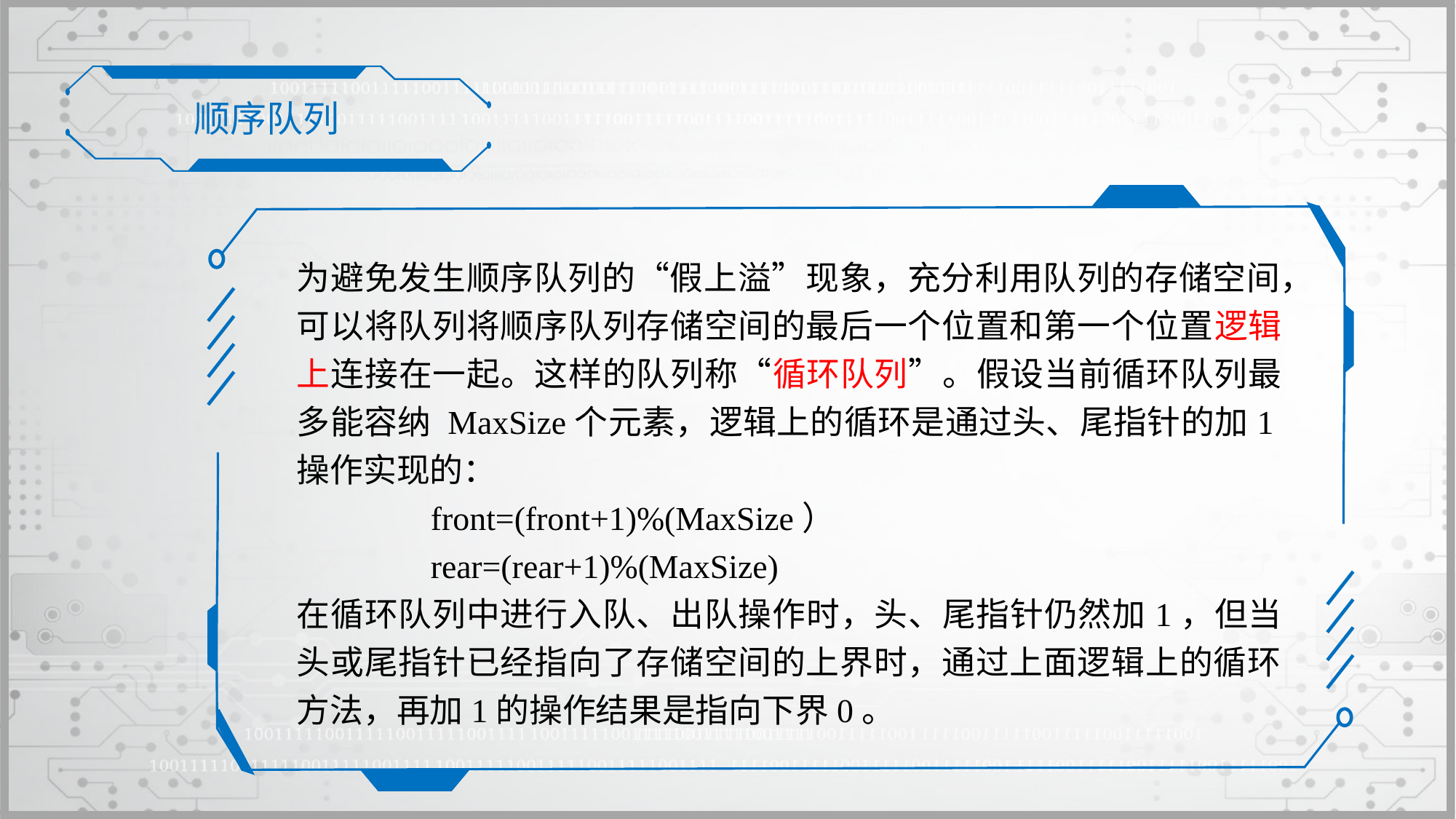

顺序队列

为避免发生顺序队列的“假上溢”现象，充分利用队列的存储空间，可以将队列将顺序队列存储空间的最后一个位置和第一个位置逻辑上连接在一起。这样的队列称“循环队列”。假设当前循环队列最多能容纳 MaxSize个元素，逻辑上的循环是通过头、尾指针的加1操作实现的：
                front=(front+1)%(MaxSize）
                rear=(rear+1)%(MaxSize)
在循环队列中进行入队、出队操作时，头、尾指针仍然加1，但当头或尾指针已经指向了存储空间的上界时，通过上面逻辑上的循环方法，再加1的操作结果是指向下界0。